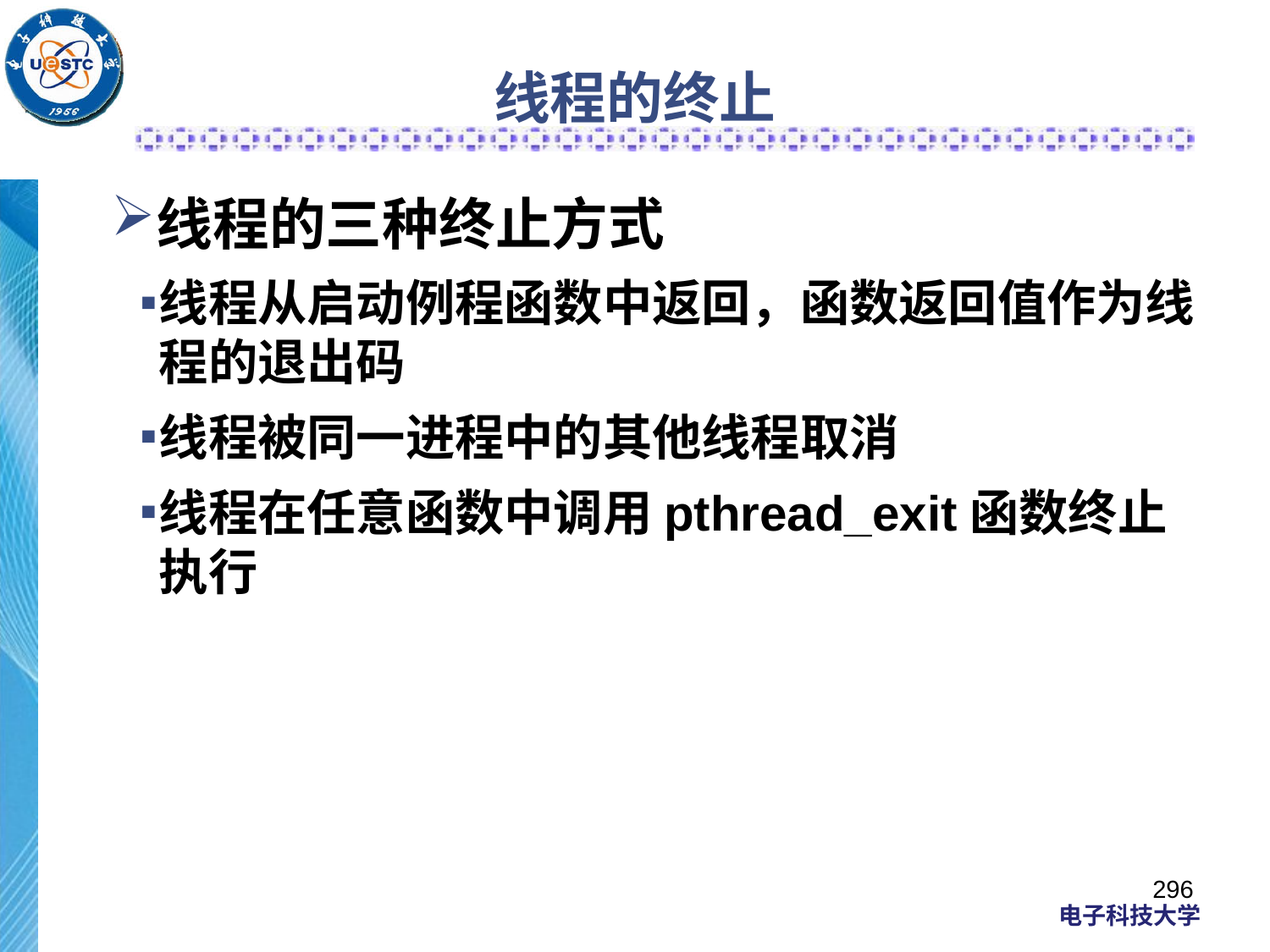

# 线程的终止
线程的三种终止方式
线程从启动例程函数中返回，函数返回值作为线程的退出码
线程被同一进程中的其他线程取消
线程在任意函数中调用pthread_exit函数终止执行
296